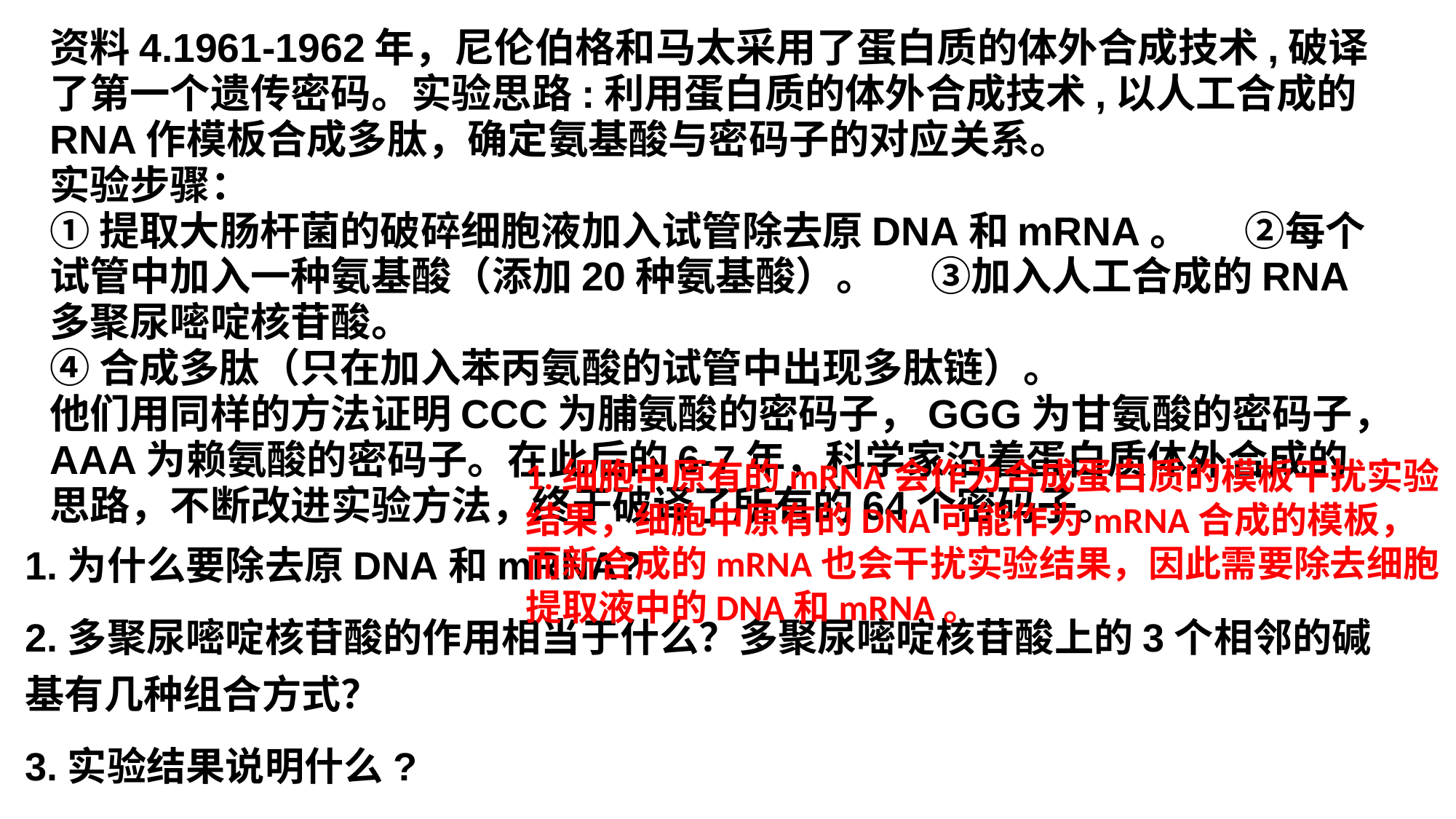

资料4.1961-1962年，尼伦伯格和马太采用了蛋白质的体外合成技术,破译了第一个遗传密码。实验思路:利用蛋白质的体外合成技术,以人工合成的RNA作模板合成多肽，确定氨基酸与密码子的对应关系。
实验步骤：
①提取大肠杆菌的破碎细胞液加入试管除去原DNA和mRNA。      ②每个试管中加入一种氨基酸（添加20种氨基酸）。      ③加入人工合成的RNA多聚尿嘧啶核苷酸。
④合成多肽（只在加入苯丙氨酸的试管中出现多肽链）。
他们用同样的方法证明CCC为脯氨酸的密码子，GGG为甘氨酸的密码子，AAA为赖氨酸的密码子。在此后的6-7年，科学家沿着蛋白质体外合成的思路，不断改进实验方法，终于破译了所有的64个密码子。
1.细胞中原有的mRNA会作为合成蛋白质的模板干扰实验结果，细胞中原有的DNA可能作为mRNA合成的模板，而新合成的mRNA也会干扰实验结果，因此需要除去细胞提取液中的DNA和mRNA。
1.为什么要除去原DNA和mRNA?
2.多聚尿嘧啶核苷酸的作用相当于什么？多聚尿嘧啶核苷酸上的3个相邻的碱基有几种组合方式？
3.实验结果说明什么?